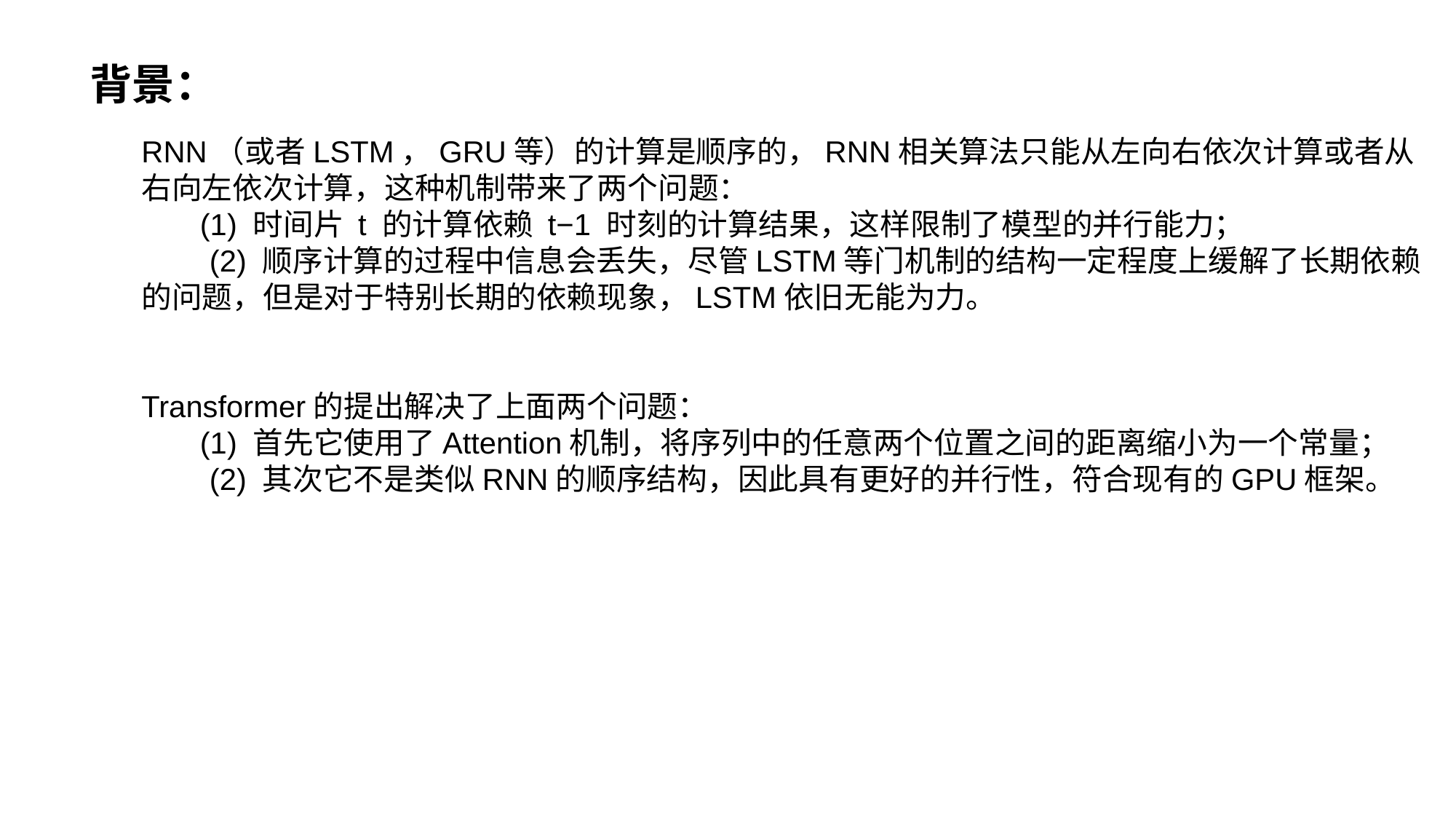

背景：
RNN（或者LSTM，GRU等）的计算是顺序的，RNN相关算法只能从左向右依次计算或者从右向左依次计算，这种机制带来了两个问题：
       (1) 时间片 t 的计算依赖 t−1 时刻的计算结果，这样限制了模型的并行能力；
　　(2) 顺序计算的过程中信息会丢失，尽管LSTM等门机制的结构一定程度上缓解了长期依赖的问题，但是对于特别长期的依赖现象，LSTM依旧无能为力。

Transformer的提出解决了上面两个问题：
       (1) 首先它使用了Attention机制，将序列中的任意两个位置之间的距离缩小为一个常量；
　　(2) 其次它不是类似RNN的顺序结构，因此具有更好的并行性，符合现有的GPU框架。